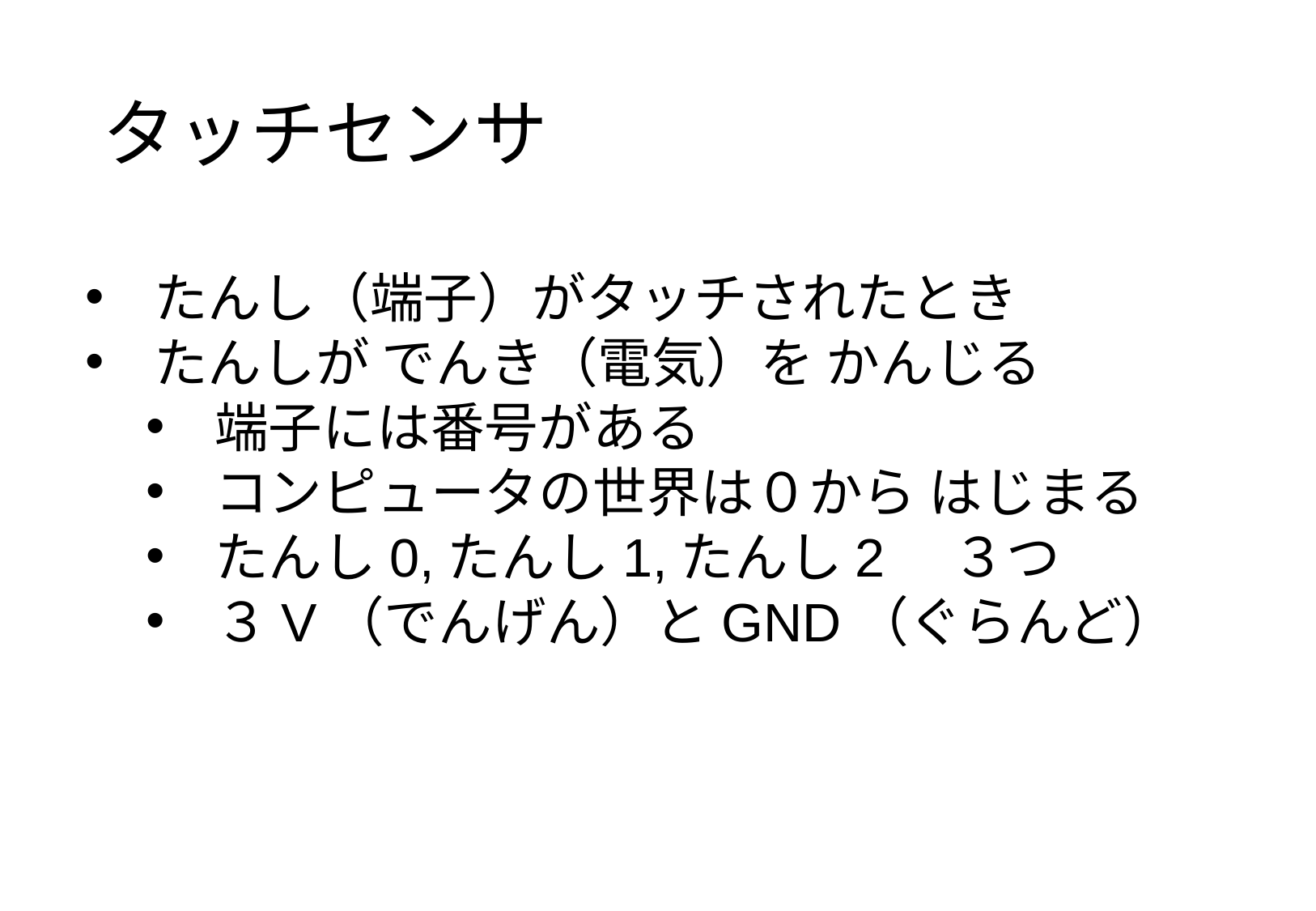

# タッチセンサ
たんし（端子）がタッチされたとき
たんしが でんき（電気）を かんじる
端子には番号がある
コンピュータの世界は０から はじまる
たんし0,たんし1,たんし2　３つ
３V（でんげん）とGND（ぐらんど）